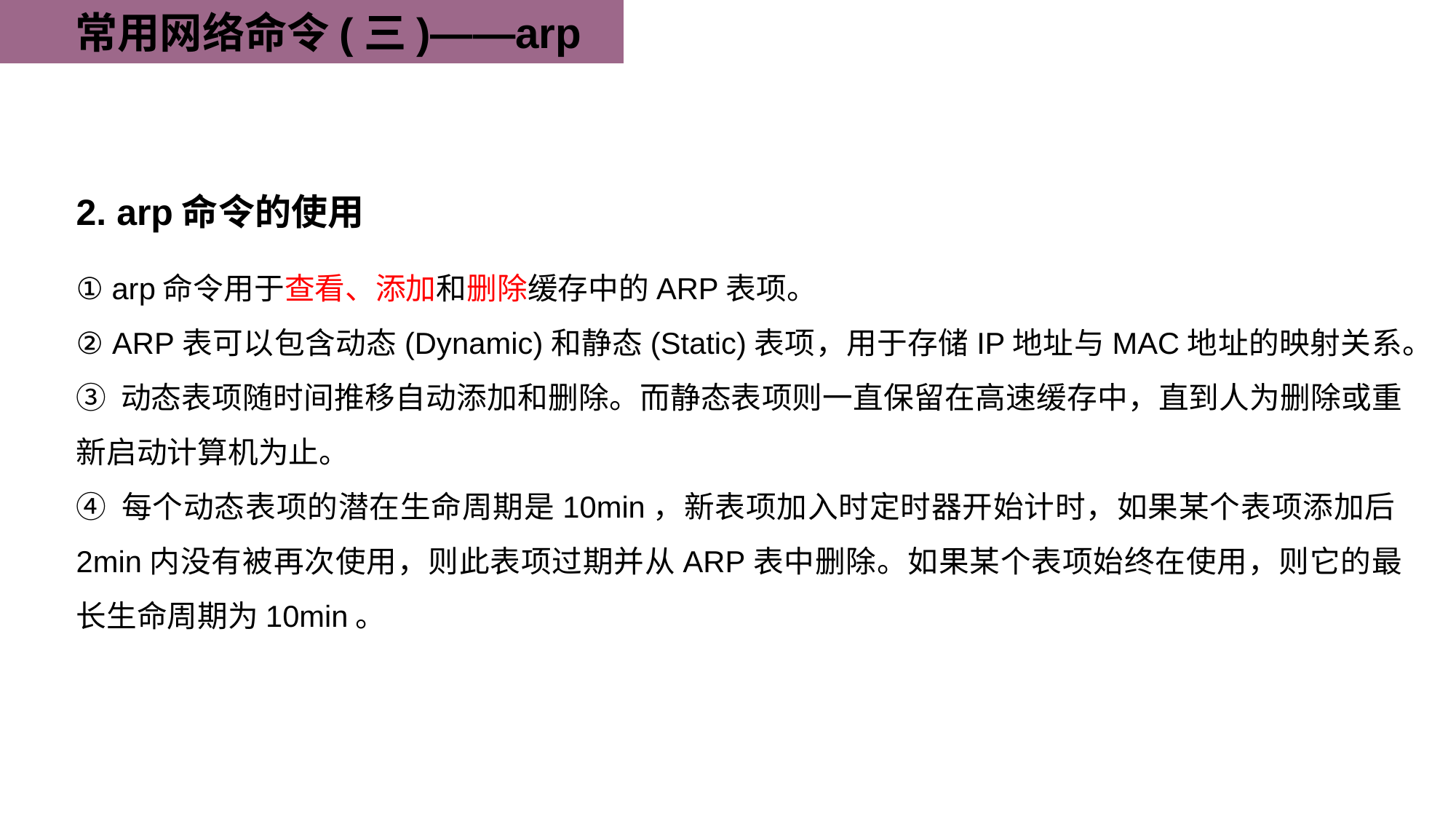

常用网络命令(三)——arp

2. arp命令的使用

① arp命令用于查看、添加和删除缓存中的ARP表项。
② ARP表可以包含动态(Dynamic)和静态(Static)表项，用于存储IP地址与MAC地址的映射关系。
③ 动态表项随时间推移自动添加和删除。而静态表项则一直保留在高速缓存中，直到人为删除或重新启动计算机为止。
④ 每个动态表项的潜在生命周期是10min，新表项加入时定时器开始计时，如果某个表项添加后2min内没有被再次使用，则此表项过期并从ARP表中删除。如果某个表项始终在使用，则它的最长生命周期为10min。